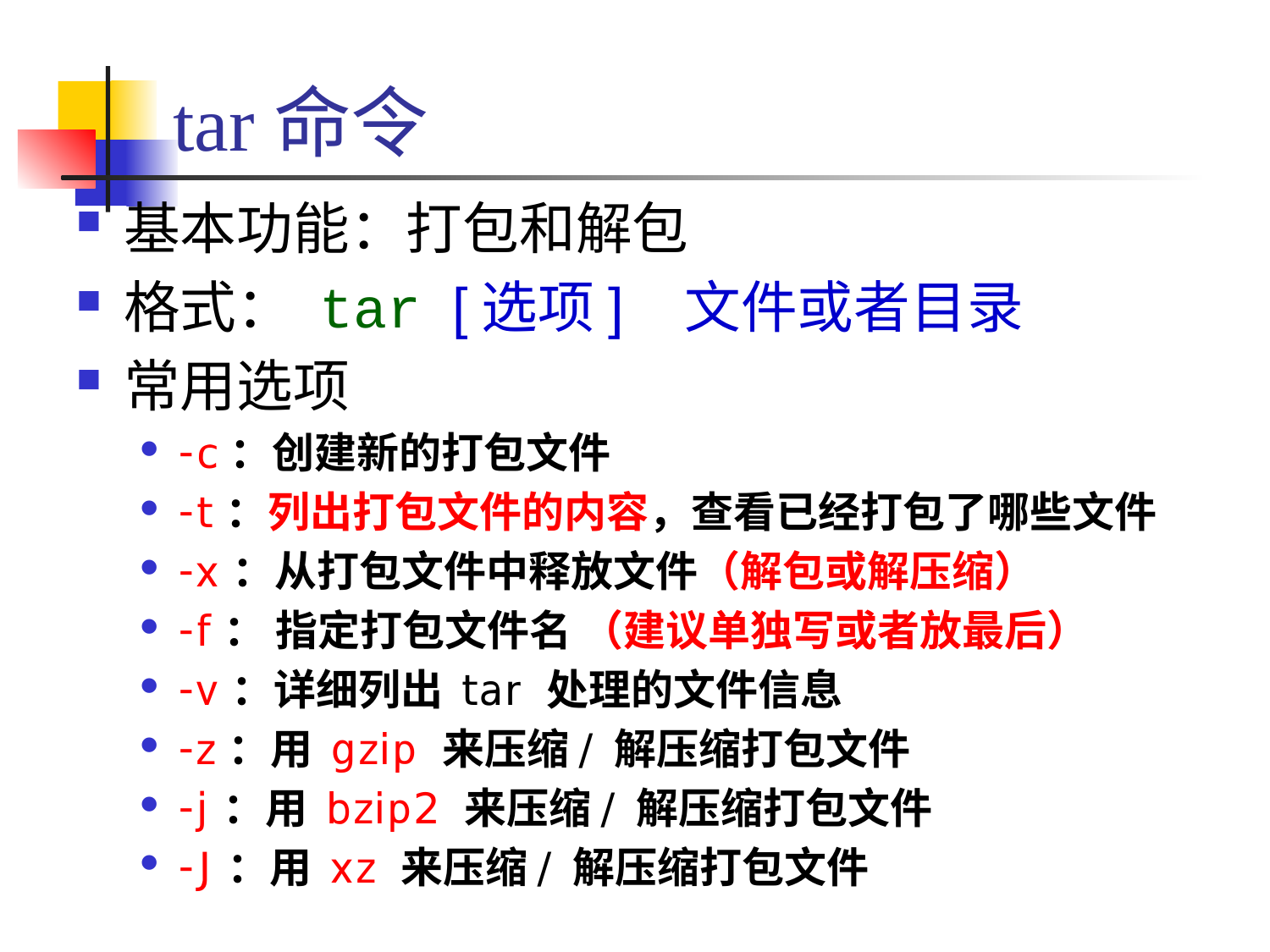

# tar命令
基本功能：打包和解包
格式： tar  [选项]   文件或者目录
常用选项
-c：创建新的打包文件
-t：列出打包文件的内容，查看已经打包了哪些文件
-x：从打包文件中释放文件（解包或解压缩）
-f： 指定打包文件名 （建议单独写或者放最后）
-v：详细列出 tar 处理的文件信息
-z：用 gzip 来压缩/解压缩打包文件
-j：用 bzip2 来压缩/解压缩打包文件
-J：用 xz 来压缩/解压缩打包文件